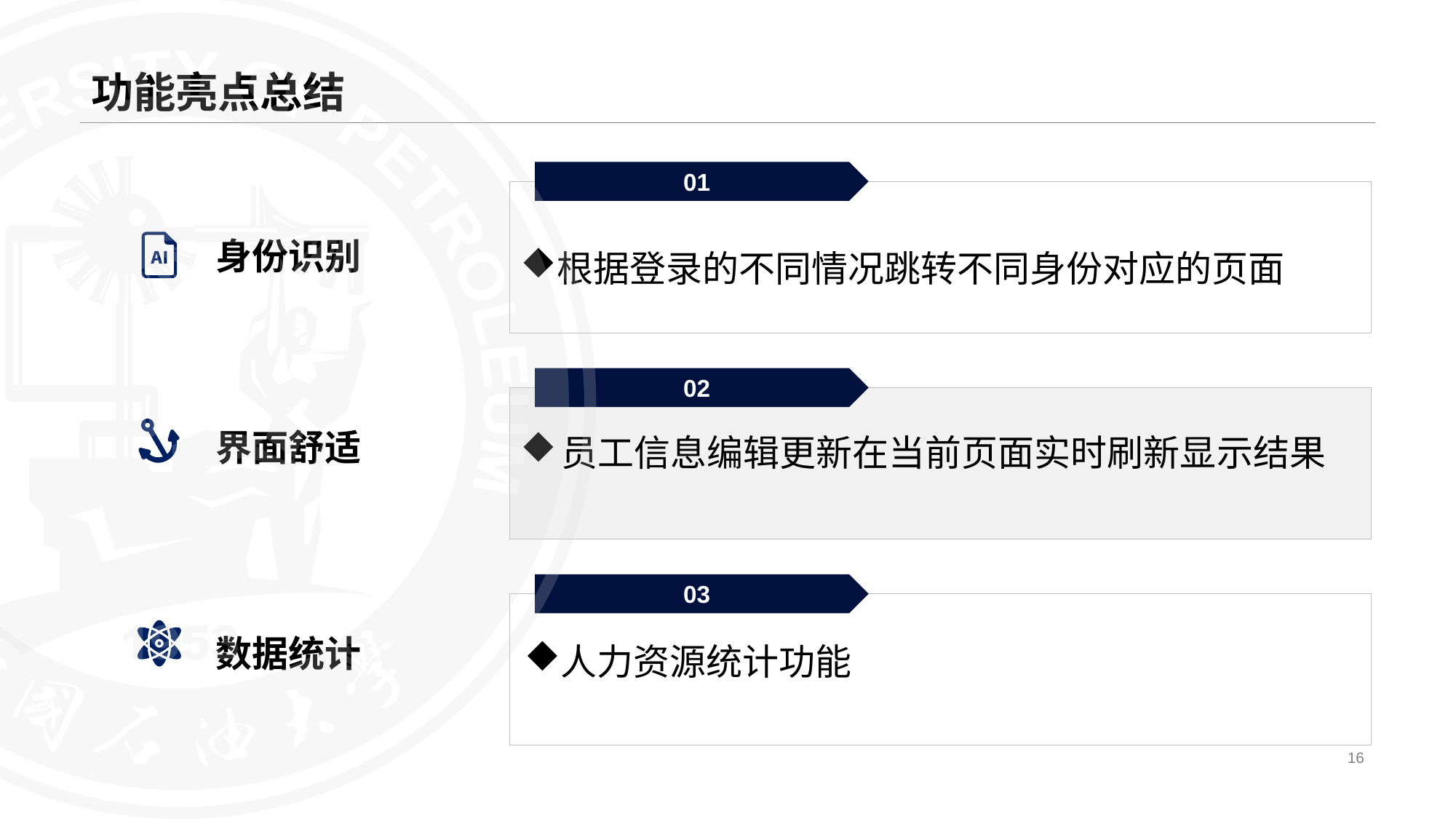

# 功能亮点总结
01

根据登录的不同情况跳转不同身份对应的页面
身份识别

02

界面舒适
员工信息编辑更新在当前页面实时刷新显示结果
03

人力资源统计功能

数据统计
16